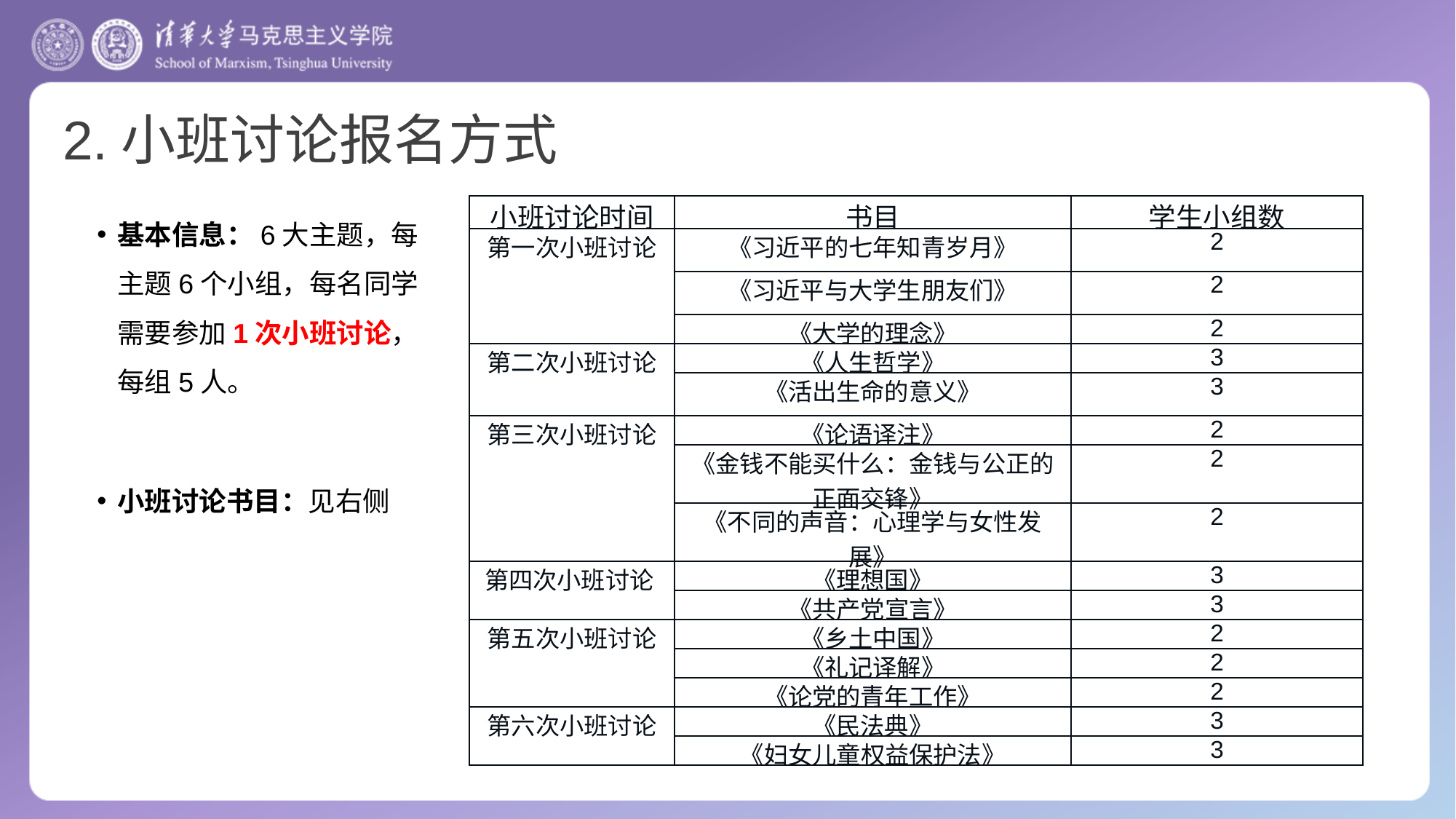

2.小班讨论报名方式
基本信息：6大主题，每主题6个小组，每名同学需要参加1次小班讨论，每组5人。

小班讨论书目：见右侧

| 小班讨论时间 | 书目 | 学生小组数 |
| --- | --- | --- |
| 第一次小班讨论 | 《习近平的七年知青岁月》 | 2 |
|  | 《习近平与大学生朋友们》 | 2 |
|  | 《大学的理念》 | 2 |
| 第二次小班讨论 | 《人生哲学》 | 3 |
|  | 《活出生命的意义》 | 3 |
| 第三次小班讨论 | 《论语译注》 | 2 |
|  | 《金钱不能买什么：金钱与公正的正面交锋》 | 2 |
|  | 《不同的声音：心理学与女性发展》 | 2 |
| 第四次小班讨论 | 《理想国》 | 3 |
|  | 《共产党宣言》 | 3 |
| 第五次小班讨论 | 《乡土中国》 | 2 |
|  | 《礼记译解》 | 2 |
|  | 《论党的青年工作》 | 2 |
| 第六次小班讨论 | 《民法典》 | 3 |
|  | 《妇女儿童权益保护法》 | 3 |